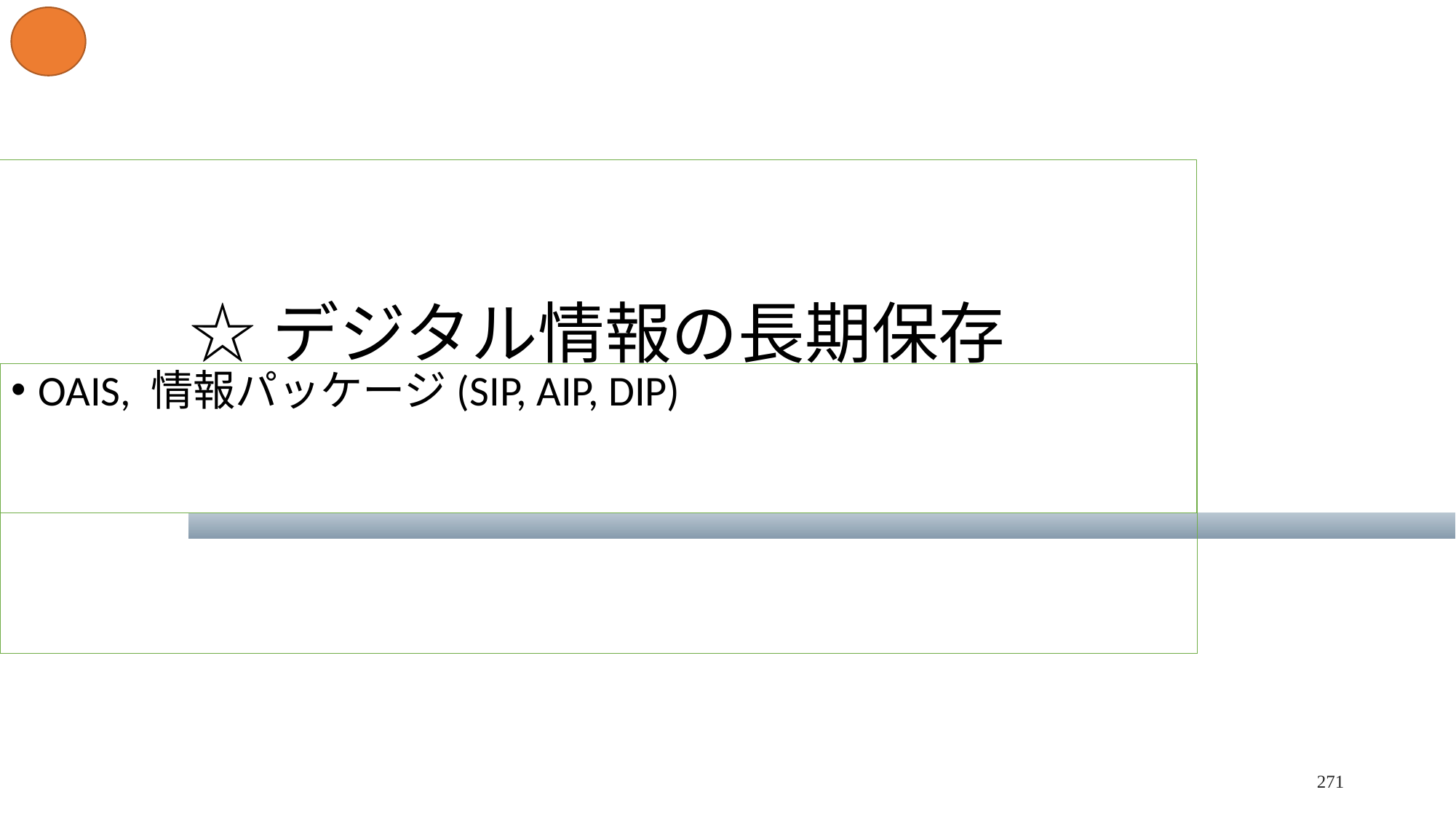

# ☆デジタル情報の長期保存
OAIS, 情報パッケージ(SIP, AIP, DIP)

271